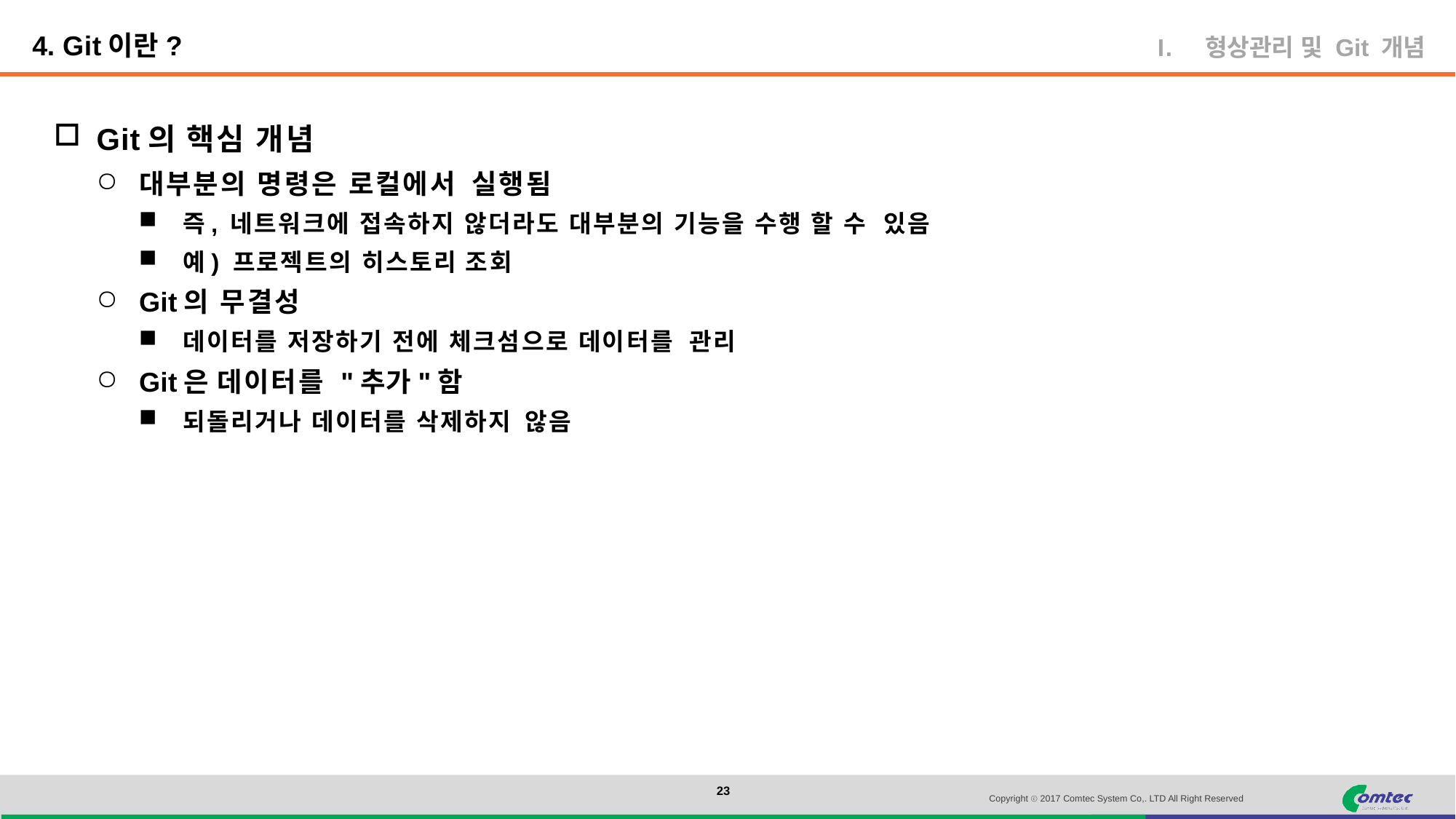

4. Git이란?
형상관리 및 Git 개념
Git의 핵심 개념
대부분의 명령은 로컬에서 실행됨
즉, 네트워크에 접속하지 않더라도 대부분의 기능을 수행 할 수 있음
예) 프로젝트의 히스토리 조회
Git의 무결성
데이터를 저장하기 전에 체크섬으로 데이터를 관리
Git은 데이터를 "추가"함
되돌리거나 데이터를 삭제하지 않음